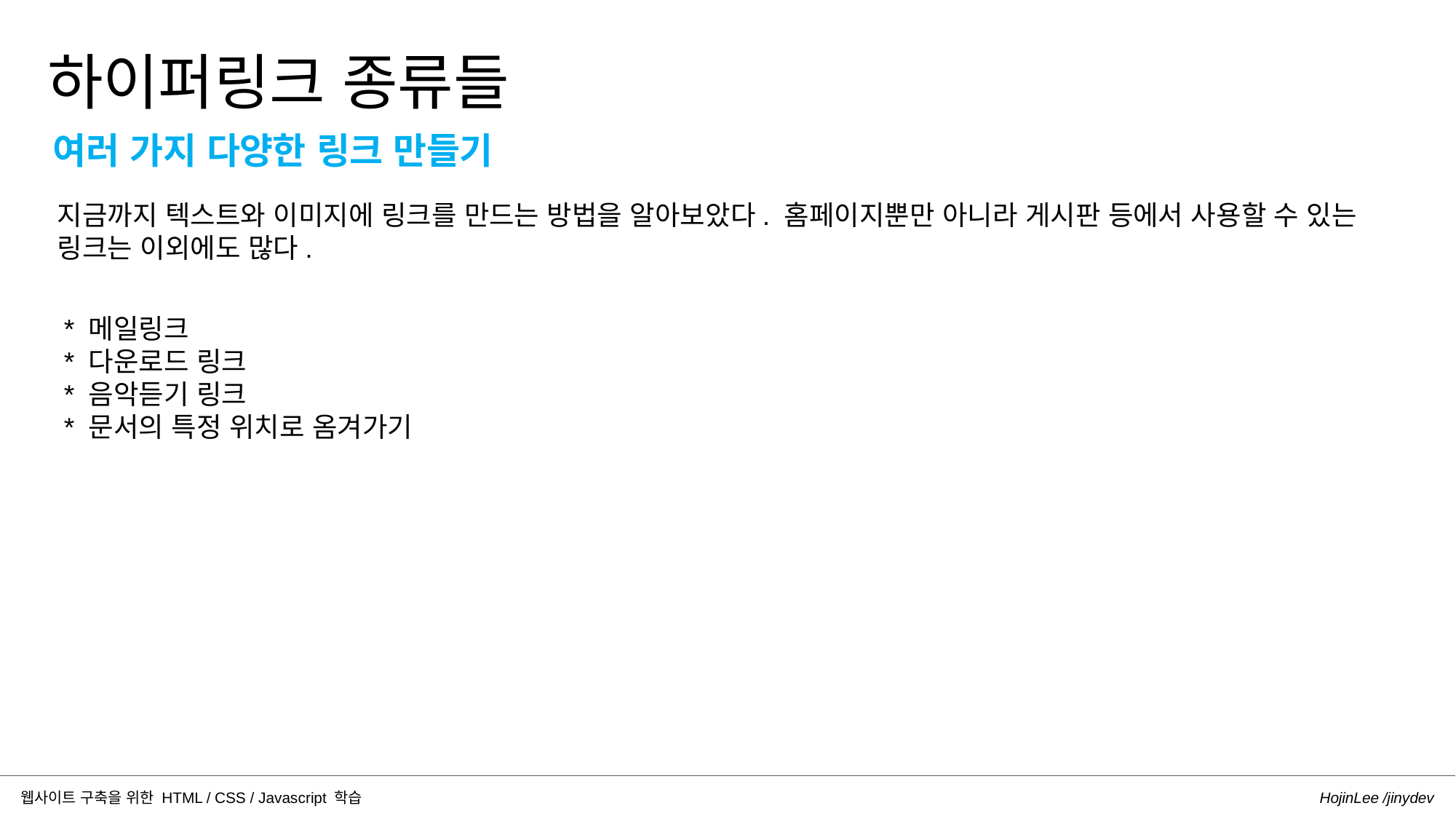

하이퍼링크 종류들
여러 가지 다양한 링크 만들기
지금까지 텍스트와 이미지에 링크를 만드는 방법을 알아보았다. 홈페이지뿐만 아니라 게시판 등에서 사용할 수 있는 링크는 이외에도 많다.
* 메일링크
* 다운로드 링크
* 음악듣기 링크
* 문서의 특정 위치로 옴겨가기
HojinLee /jinydev
웹사이트 구축을 위한 HTML / CSS / Javascript 학습